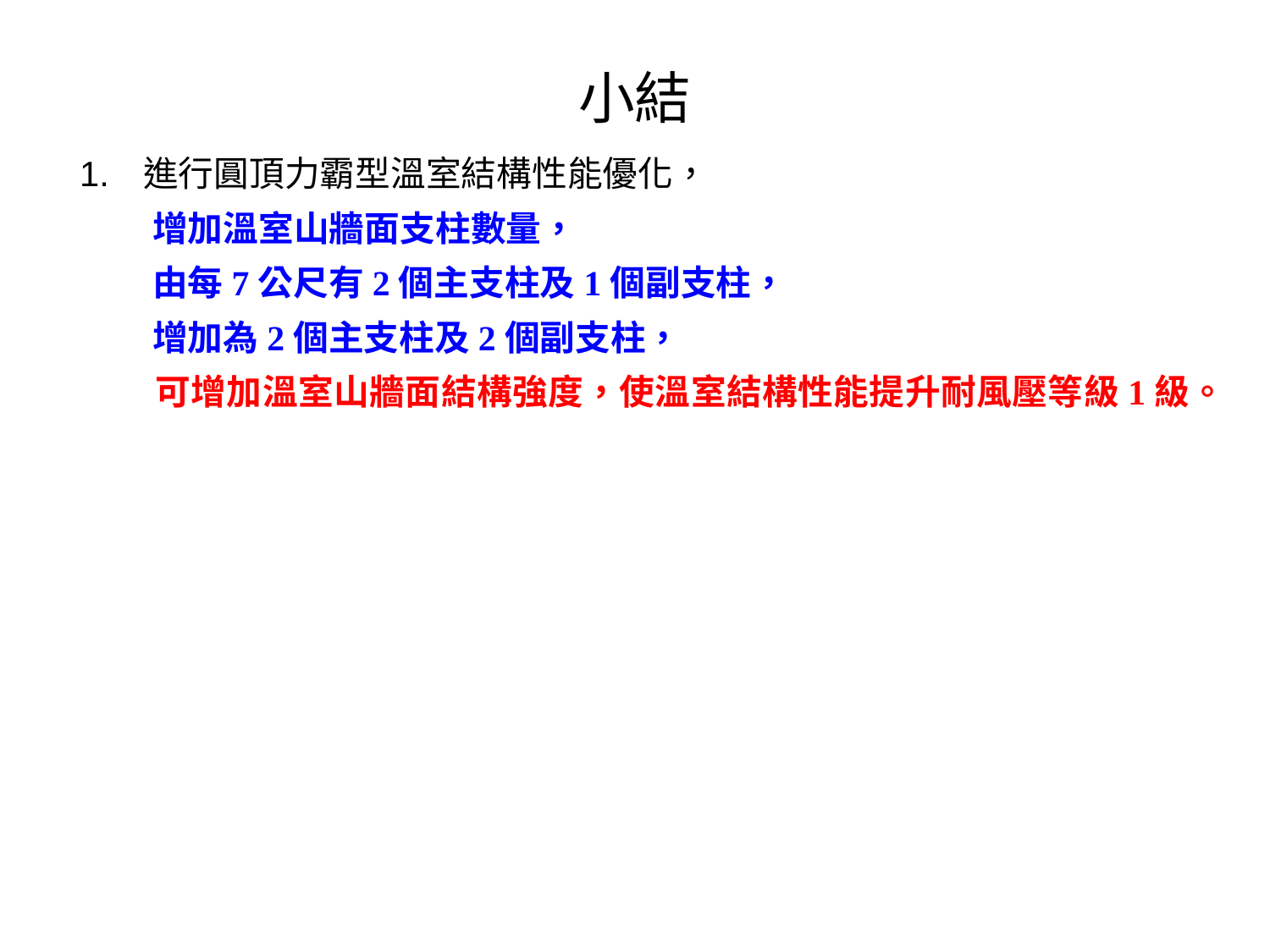

# 小結
進行圓頂力霸型溫室結構性能優化，
        增加溫室山牆面支柱數量，
        由每7公尺有2個主支柱及1個副支柱，
        增加為2個主支柱及2個副支柱，
        可增加溫室山牆面結構強度，使溫室結構性能提升耐風壓等級1級。